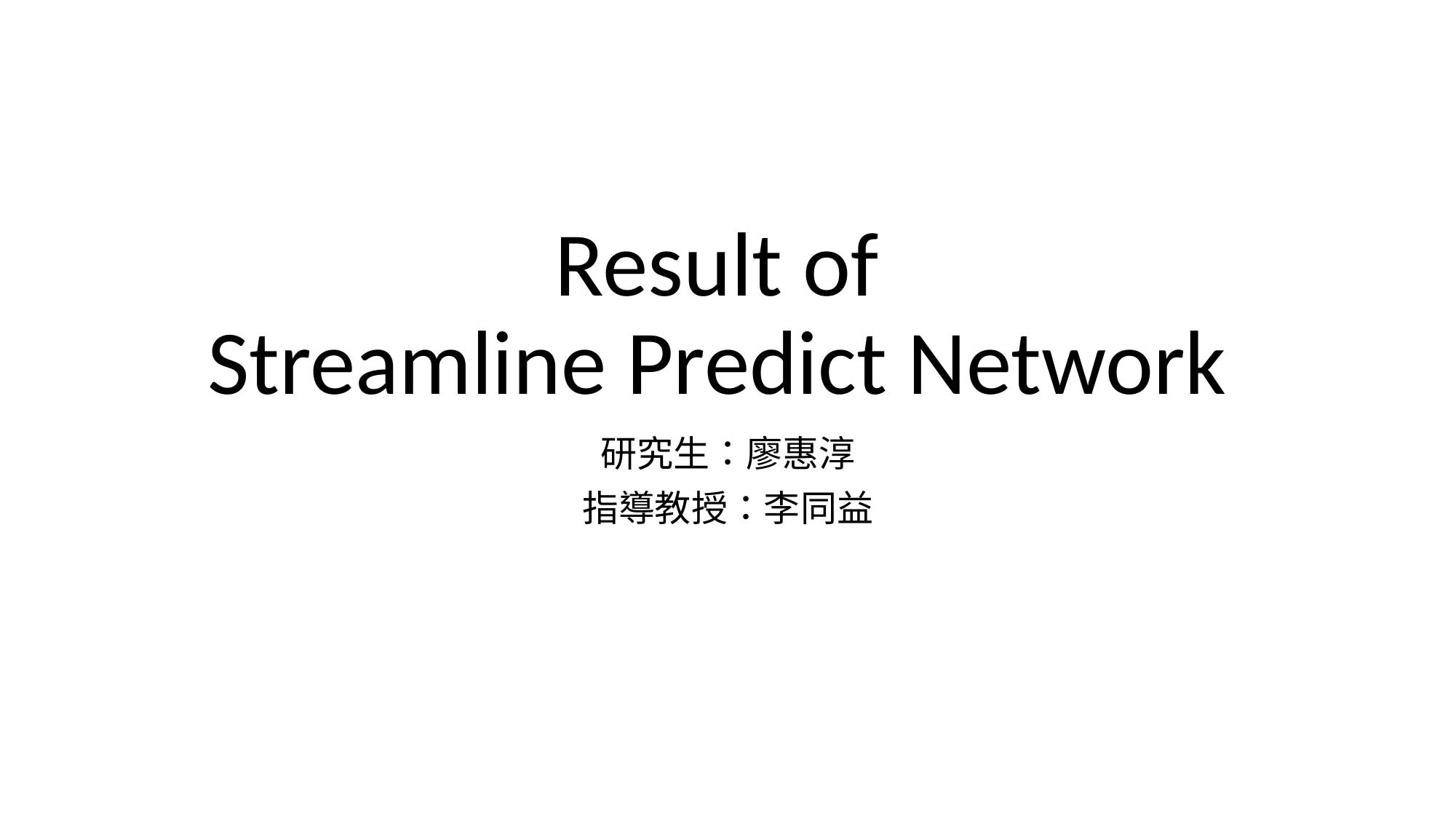

# Result of Streamline Predict Network
研究生：廖惠淳
指導教授：李同益